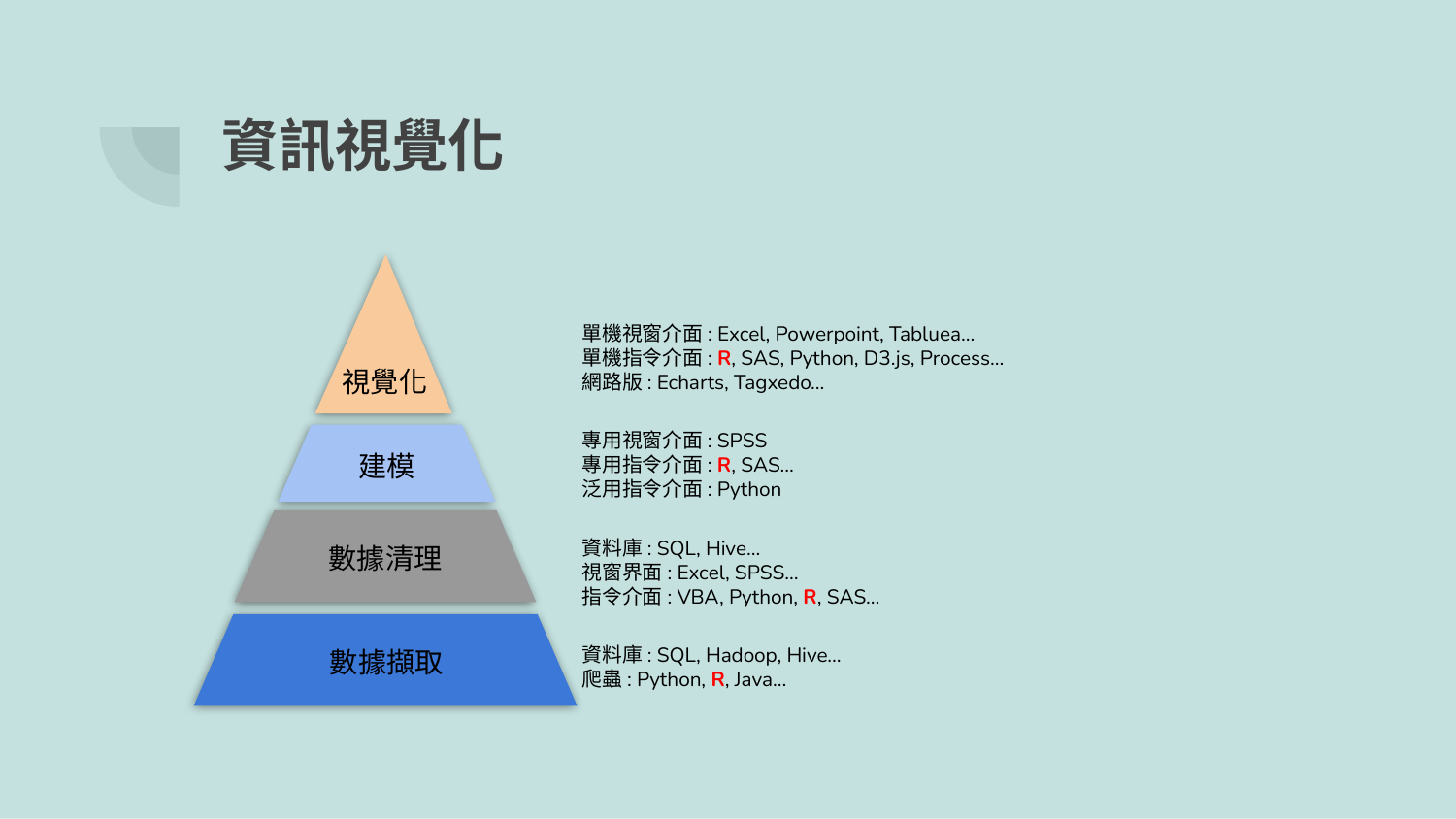

視覺化

建模

數據清理

數據擷取
單機視窗介面: Excel, Powerpoint, Tabluea…
單機指令介面: R, SAS, Python, D3.js, Process…
網路版: Echarts, Tagxedo…
專用視窗介面: SPSS
專用指令介面: R, SAS…
泛用指令介面: Python
資料庫: SQL, Hive…
視窗界面: Excel, SPSS…
指令介面: VBA, Python, R, SAS…
資料庫: SQL, Hadoop, Hive…
爬蟲: Python, R, Java…
# 資訊視覺化